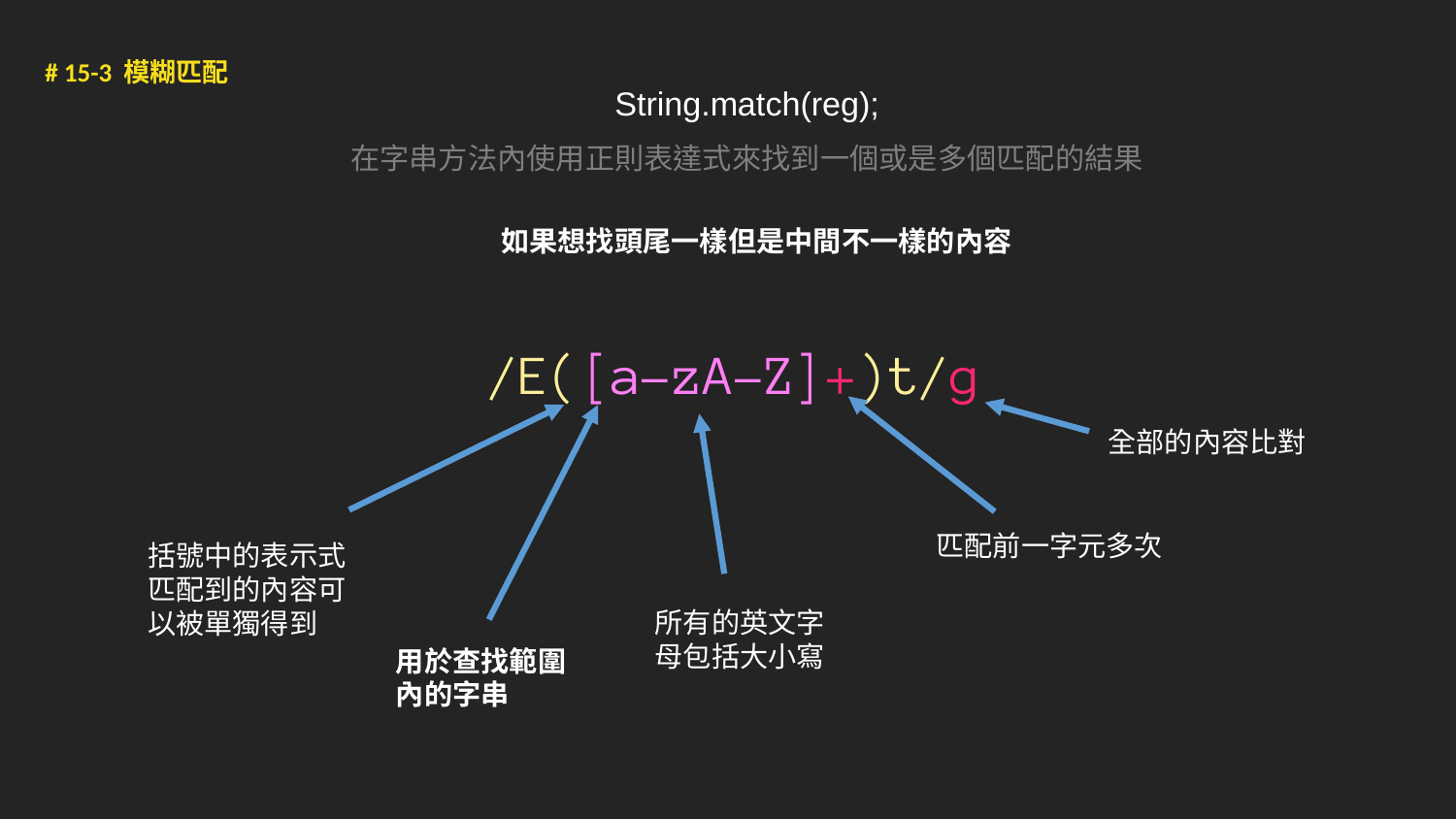

# 15-3 模糊匹配
String.match(reg);
在字串方法內使用正則表達式來找到一個或是多個匹配的結果
如果想找頭尾一樣但是中間不一樣的內容
/E([a-zA-Z]+)t/g
全部的內容比對
匹配前一字元多次
括號中的表示式匹配到的內容可以被單獨得到
所有的英文字母包括大小寫
用於查找範圍內的字串